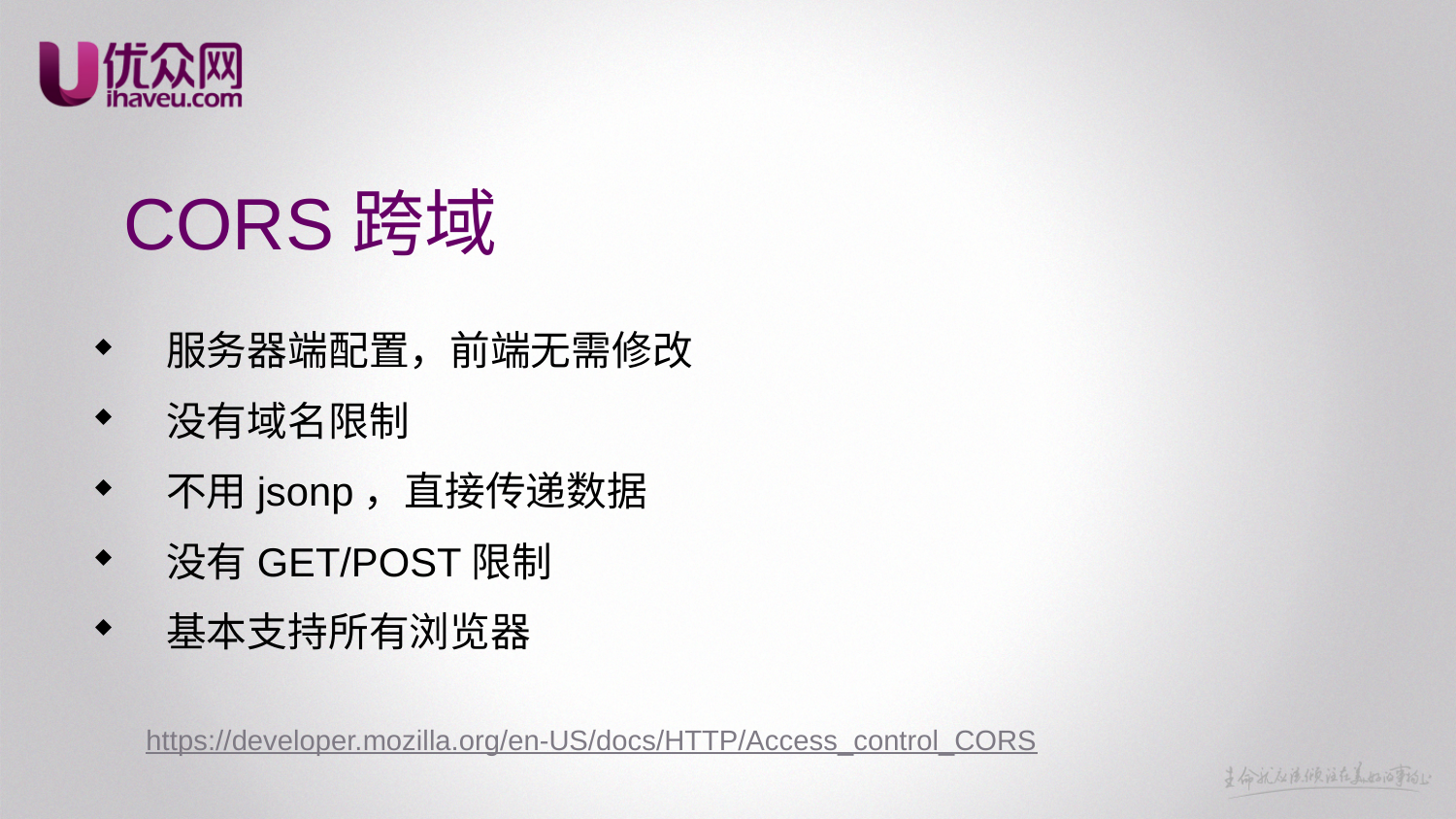

# CORS跨域
服务器端配置，前端无需修改
没有域名限制
不用jsonp，直接传递数据
没有GET/POST限制
基本支持所有浏览器

https://developer.mozilla.org/en-US/docs/HTTP/Access_control_CORS